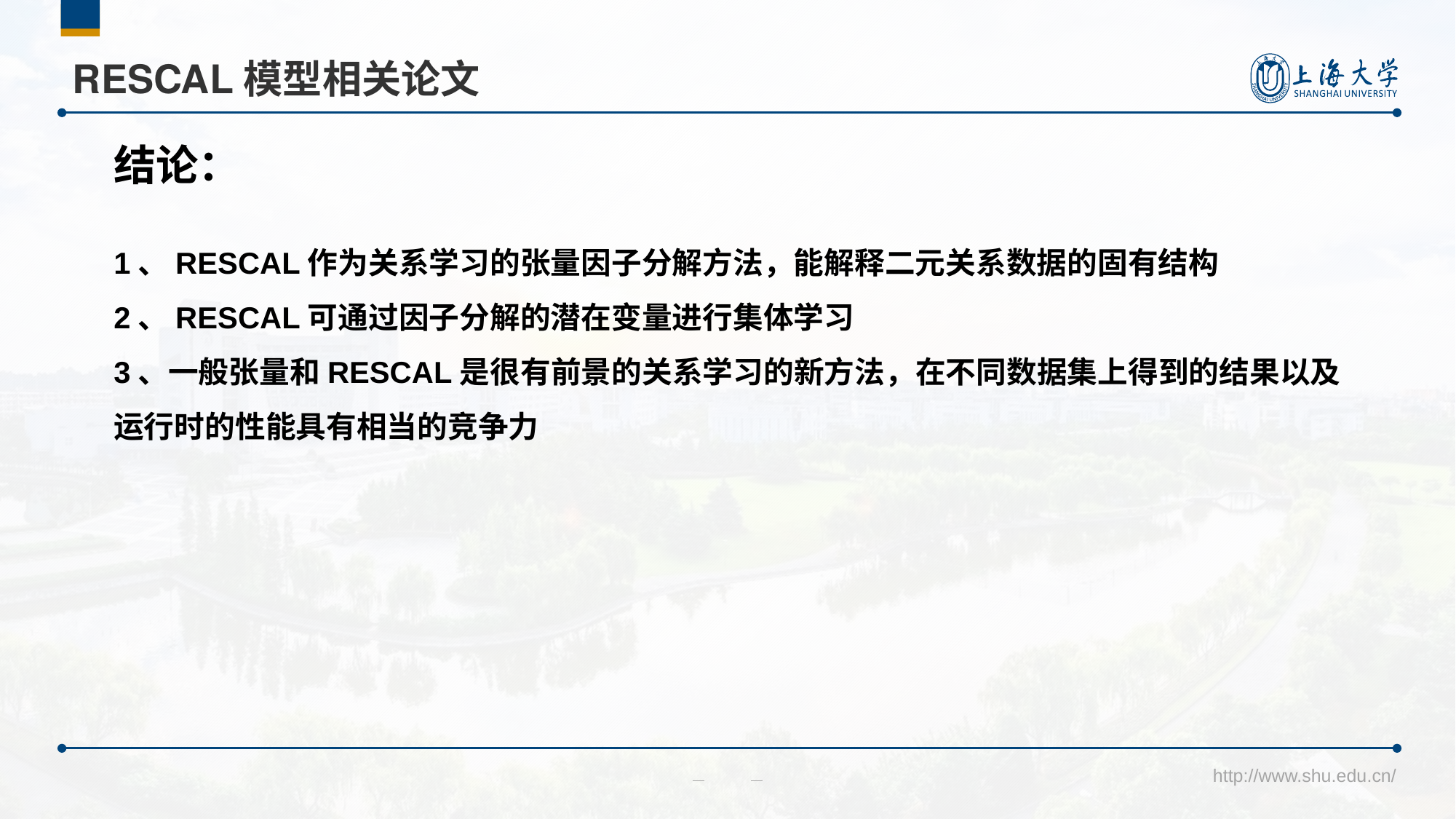

# RESCAL模型相关论文
结论：

1、RESCAL作为关系学习的张量因子分解方法，能解释二元关系数据的固有结构
2、RESCAL可通过因子分解的潜在变量进行集体学习
3、一般张量和RESCAL是很有前景的关系学习的新方法，在不同数据集上得到的结果以及运行时的性能具有相当的竞争力
95